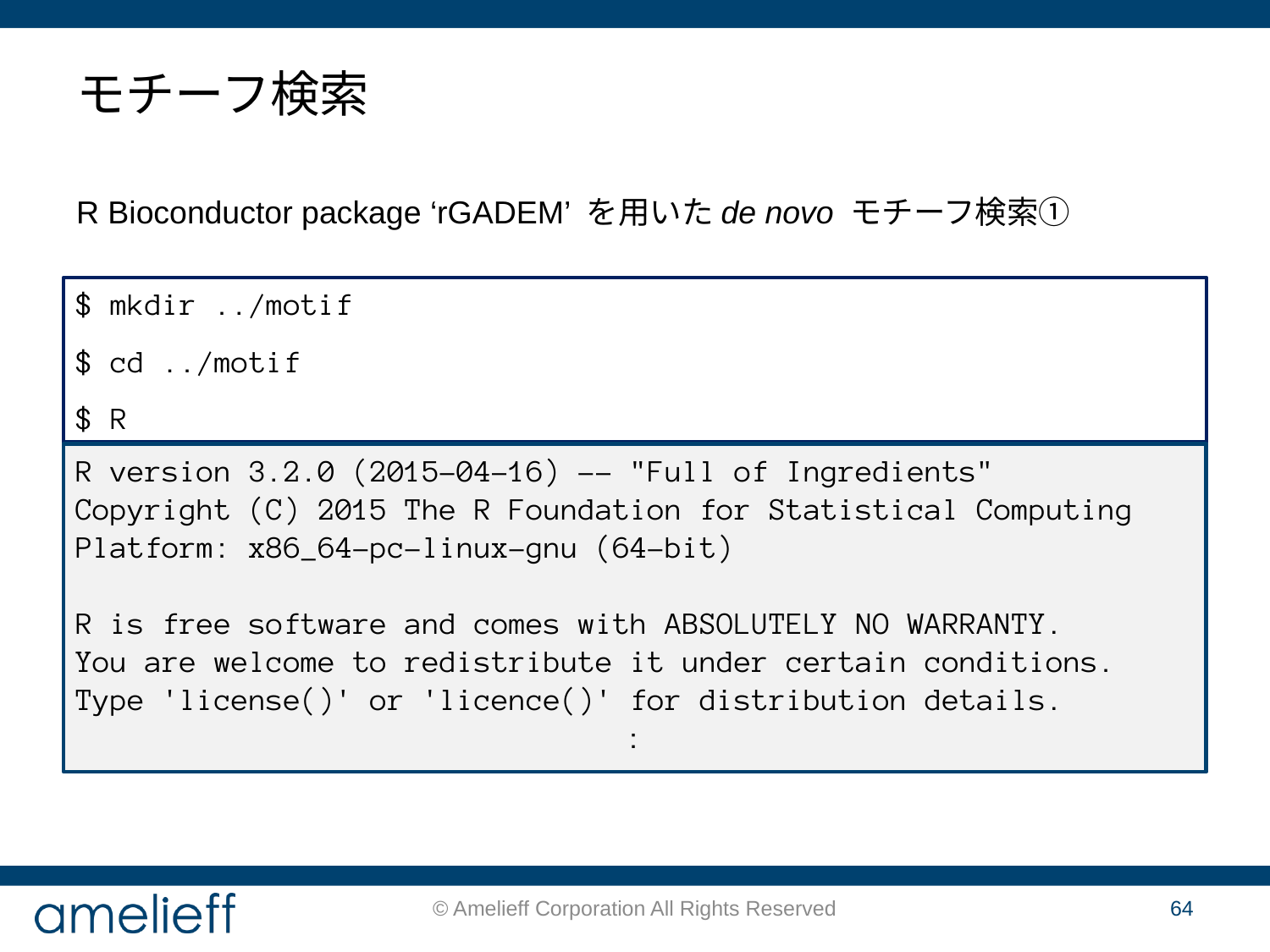

# モチーフ検索
R Bioconductor package ‘rGADEM’ を用いたde novo モチーフ検索①
$ mkdir ../motif
$ cd ../motif
$ R
R version 3.2.0 (2015-04-16) -- "Full of Ingredients"
Copyright (C) 2015 The R Foundation for Statistical Computing
Platform: x86_64-pc-linux-gnu (64-bit)

R is free software and comes with ABSOLUTELY NO WARRANTY.
You are welcome to redistribute it under certain conditions.
Type 'license()' or 'licence()' for distribution details.
:
© Amelieff Corporation All Rights Reserved
64